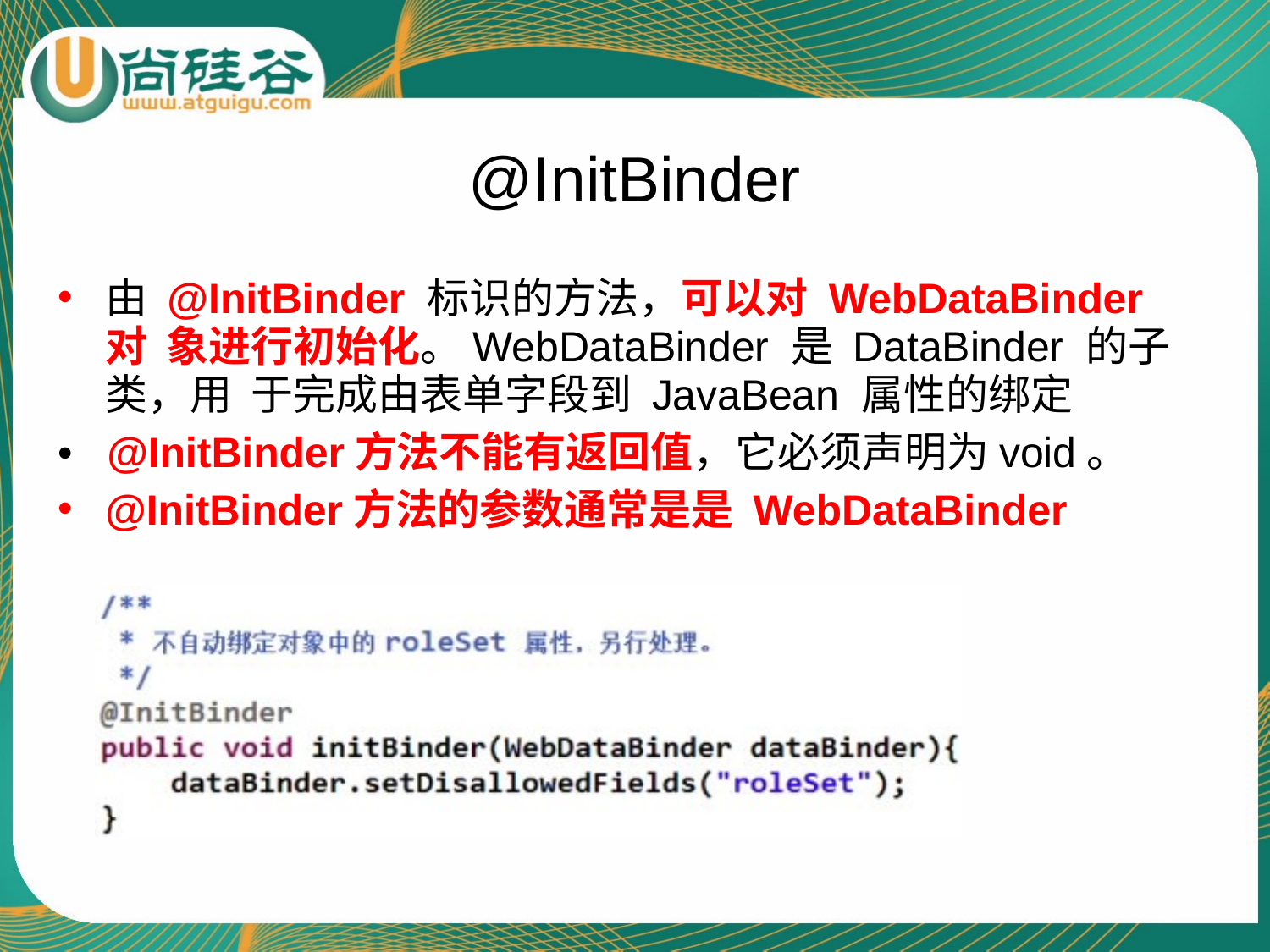

# @InitBinder
由 @InitBinder 标识的方法，可以对 WebDataBinder 对  象进行初始化。WebDataBinder 是 DataBinder 的子类，用  于完成由表单字段到 JavaBean 属性的绑定
•	@InitBinder方法不能有返回值，它必须声明为void。
@InitBinder方法的参数通常是是 WebDataBinder